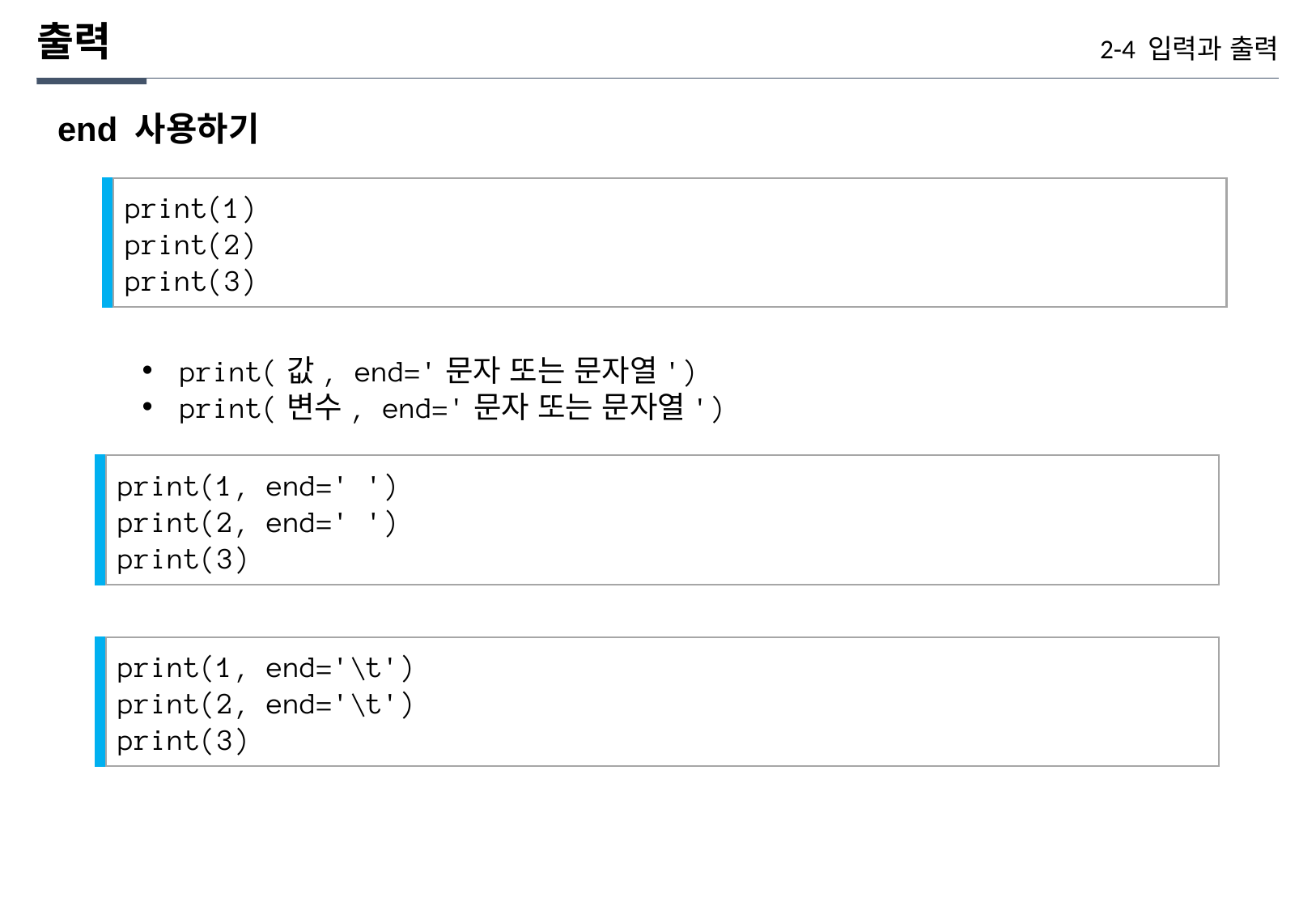

출력
2-4 입력과 출력
end 사용하기

print(1)
print(2)
print(3)
print(값, end='문자 또는 문자열')
print(변수, end='문자 또는 문자열')

print(1, end=' ')
print(2, end=' ')
print(3)

print(1, end='\t')
print(2, end='\t')
print(3)